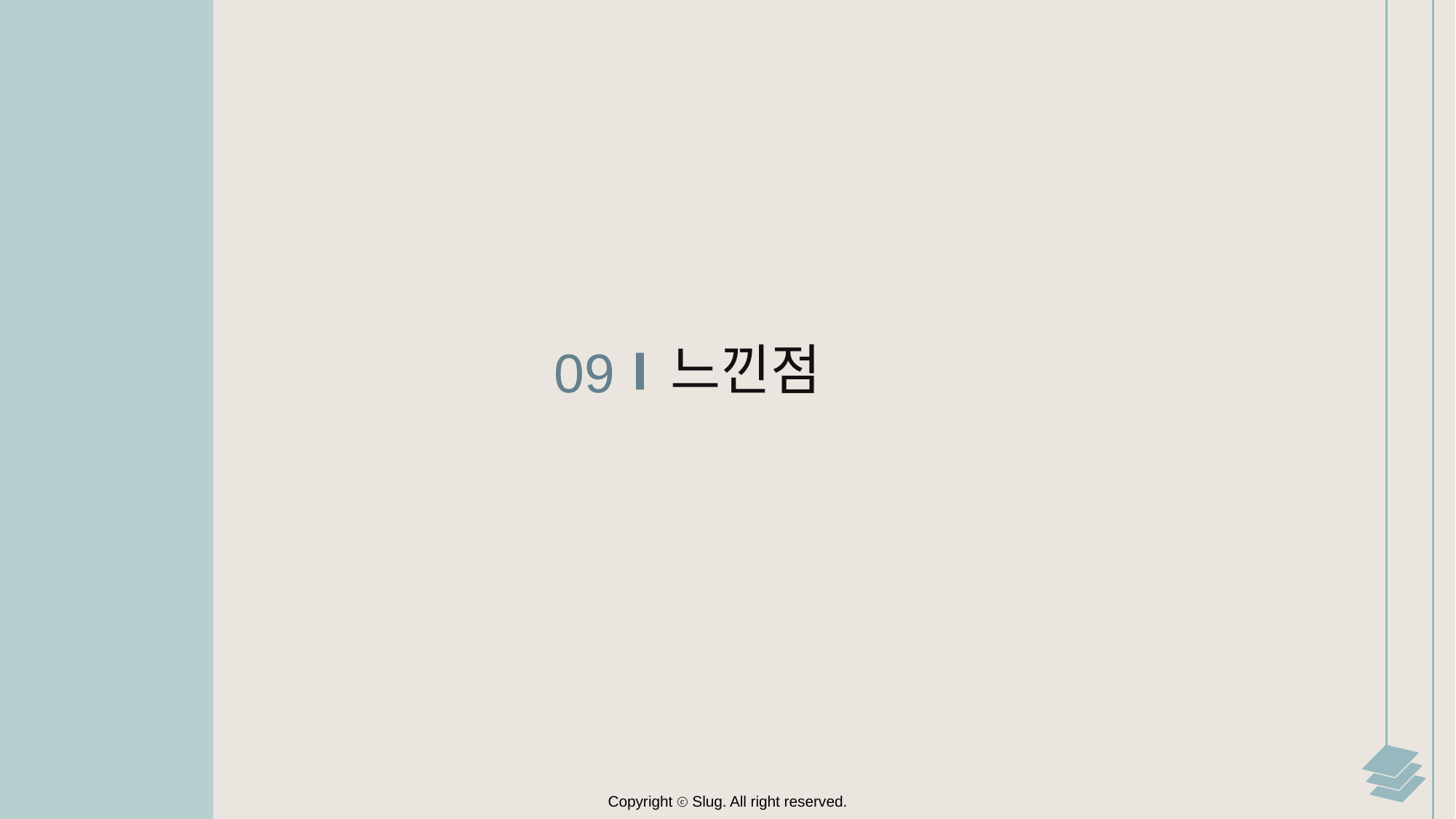

느낀점
09

Copyright ⓒ Slug. All right reserved.